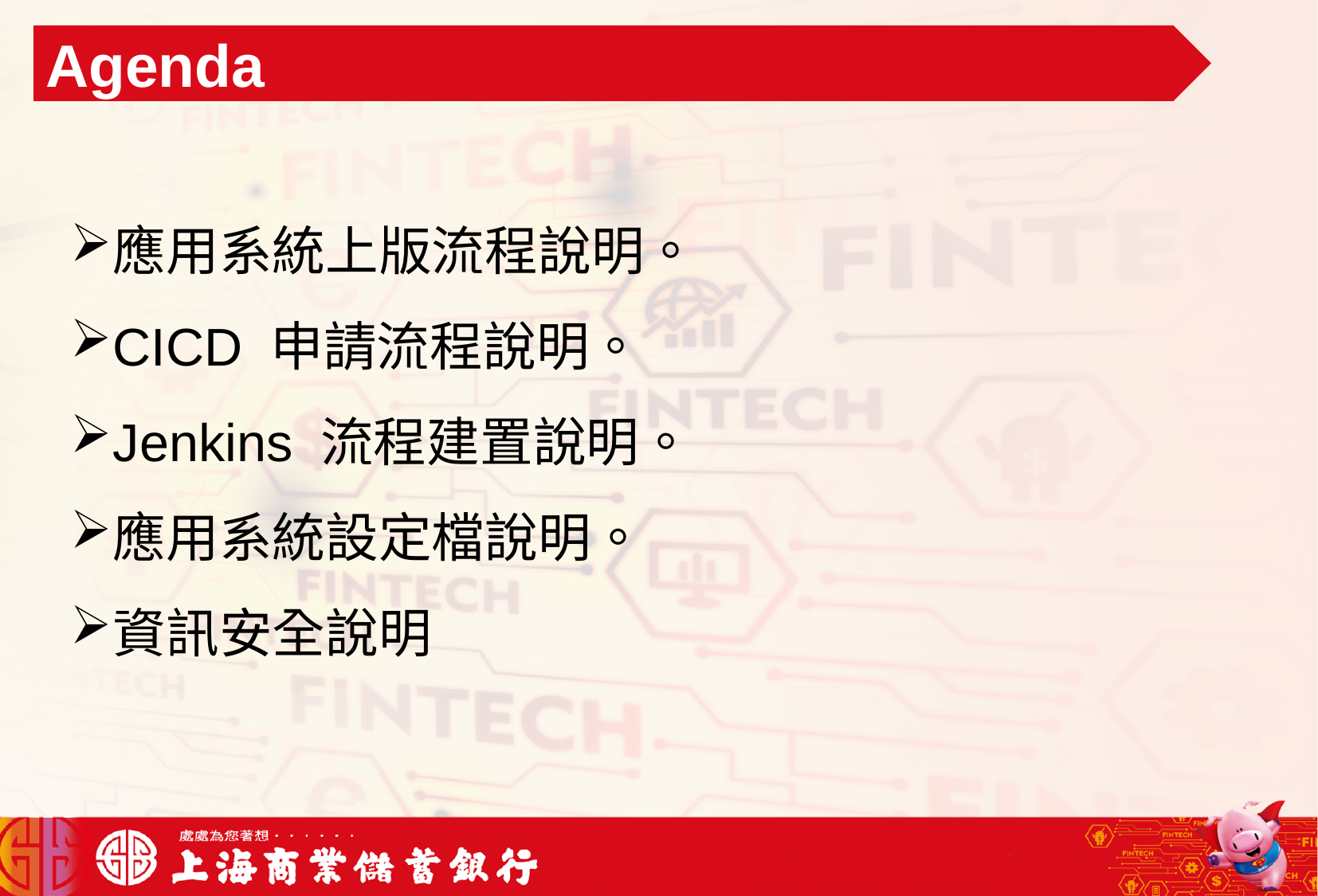

Agenda
應用系統上版流程說明。
CICD 申請流程說明。
Jenkins 流程建置說明。
應用系統設定檔說明。
資訊安全說明